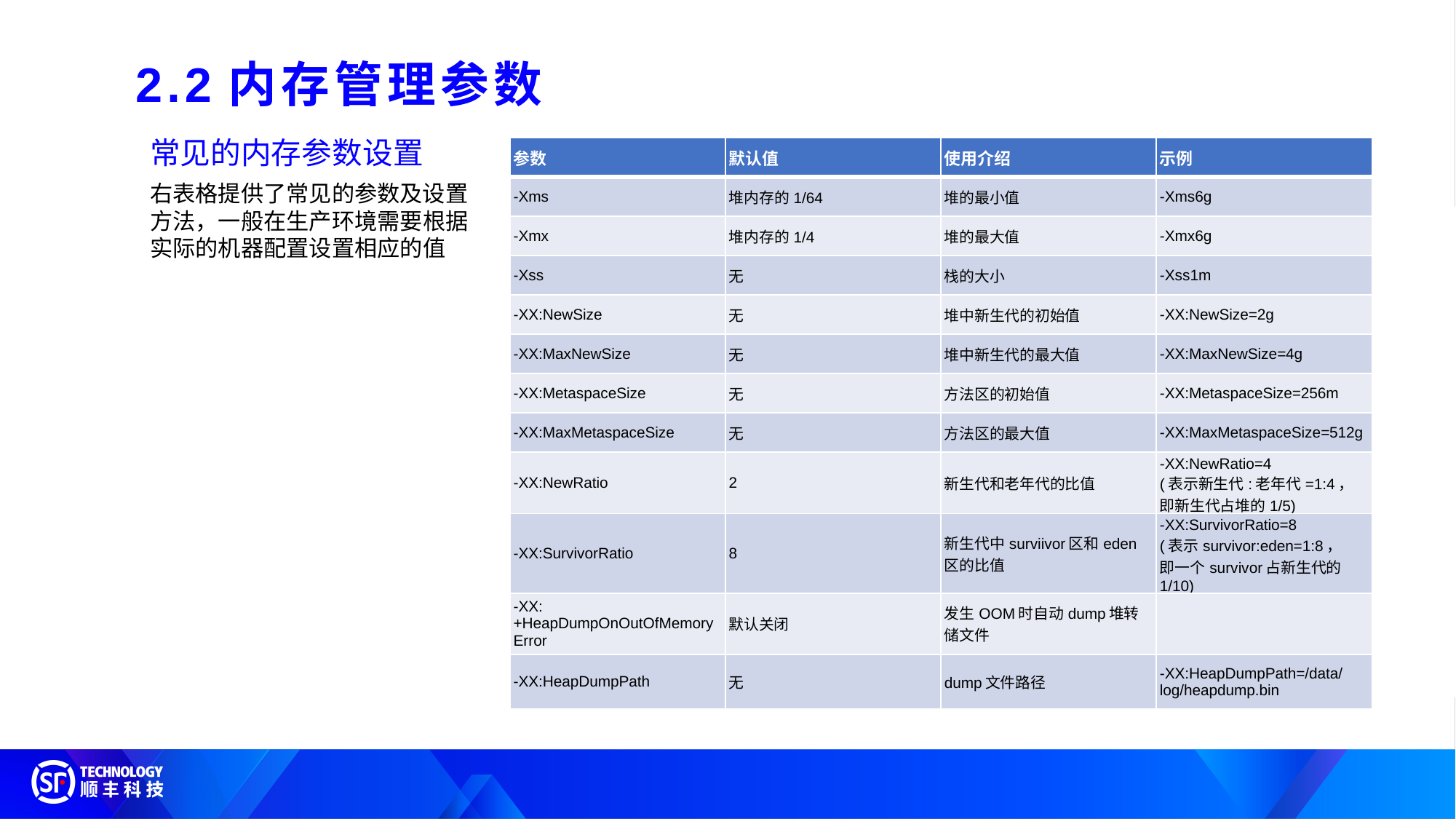

2.2内存管理参数

常见的内存参数设置
右表格提供了常见的参数及设置方法，一般在生产环境需要根据实际的机器配置设置相应的值
| 参数 | 默认值 | 使用介绍 | 示例 |
| --- | --- | --- | --- |
| -Xms | 堆内存的1/64 | 堆的最小值 | -Xms6g |
| -Xmx | 堆内存的1/4 | 堆的最大值 | -Xmx6g |
| -Xss | 无 | 栈的大小 | -Xss1m |
| -XX:NewSize | 无 | 堆中新生代的初始值 | -XX:NewSize=2g |
| -XX:MaxNewSize | 无 | 堆中新生代的最大值 | -XX:MaxNewSize=4g |
| -XX:MetaspaceSize | 无 | 方法区的初始值 | -XX:MetaspaceSize=256m |
| -XX:MaxMetaspaceSize | 无 | 方法区的最大值 | -XX:MaxMetaspaceSize=512g |
| -XX:NewRatio | 2 | 新生代和老年代的比值 | -XX:NewRatio=4 (表示新生代:老年代=1:4， 即新生代占堆的1/5) |
| -XX:SurvivorRatio | 8 | 新生代中surviivor区和eden区的比值 | -XX:SurvivorRatio=8 (表示survivor:eden=1:8， 即一个survivor占新生代的1/10) |
| -XX:+HeapDumpOnOutOfMemoryError | 默认关闭 | 发生OOM时自动dump堆转储文件 |  |
| -XX:HeapDumpPath | 无 | dump文件路径 | -XX:HeapDumpPath=/data/log/heapdump.bin |